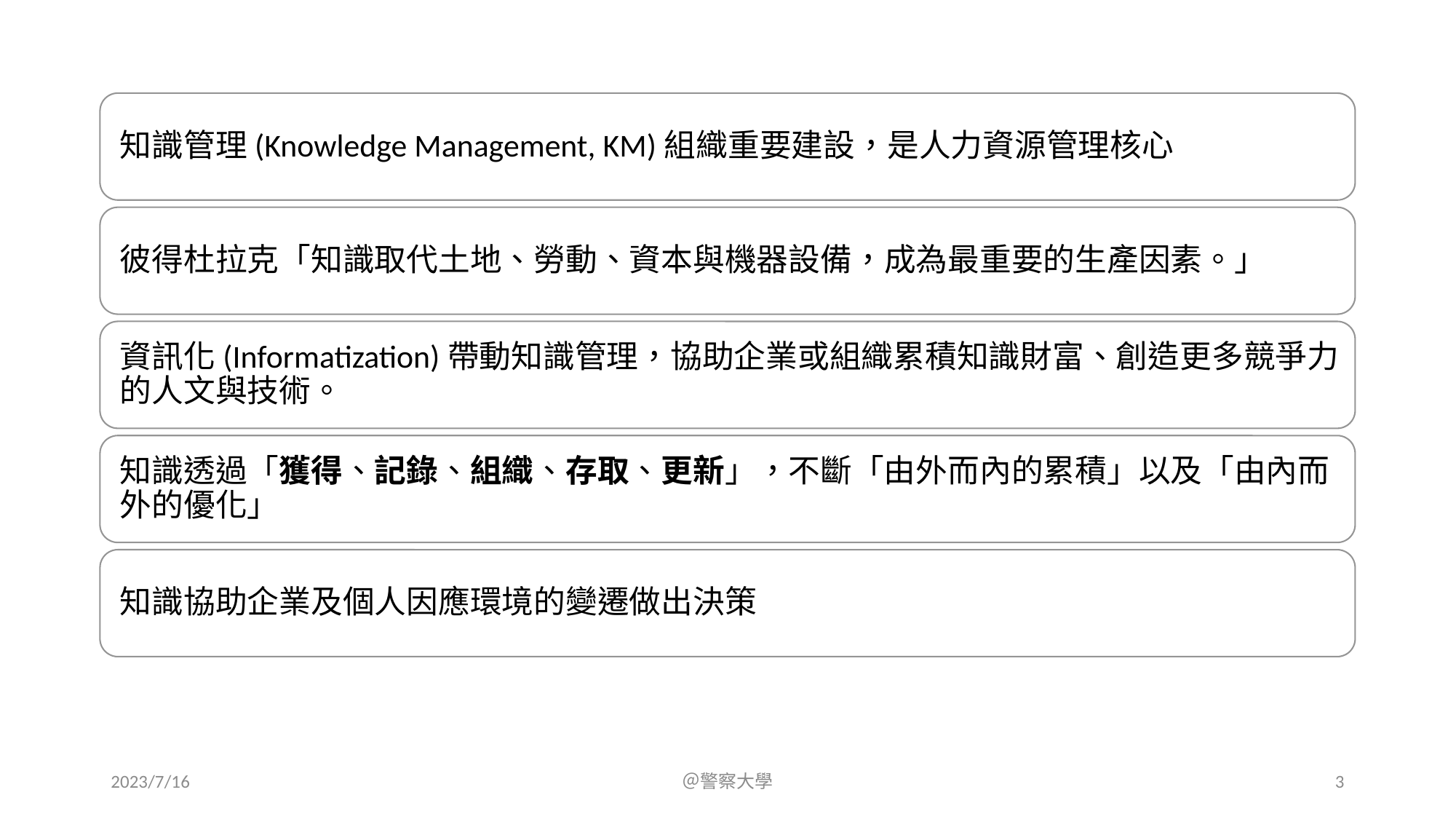

知識管理(Knowledge Management, KM)組織重要建設，是人力資源管理核心
彼得杜拉克「知識取代土地、勞動、資本與機器設備，成為最重要的生產因素。」
資訊化(Informatization)帶動知識管理，協助企業或組織累積知識財富、創造更多競爭力的人文與技術。
知識透過「獲得、記錄、組織、存取、更新」，不斷「由外而內的累積」以及「由內而外的優化」
知識協助企業及個人因應環境的變遷做出決策
2023/7/16
＠警察大學
3